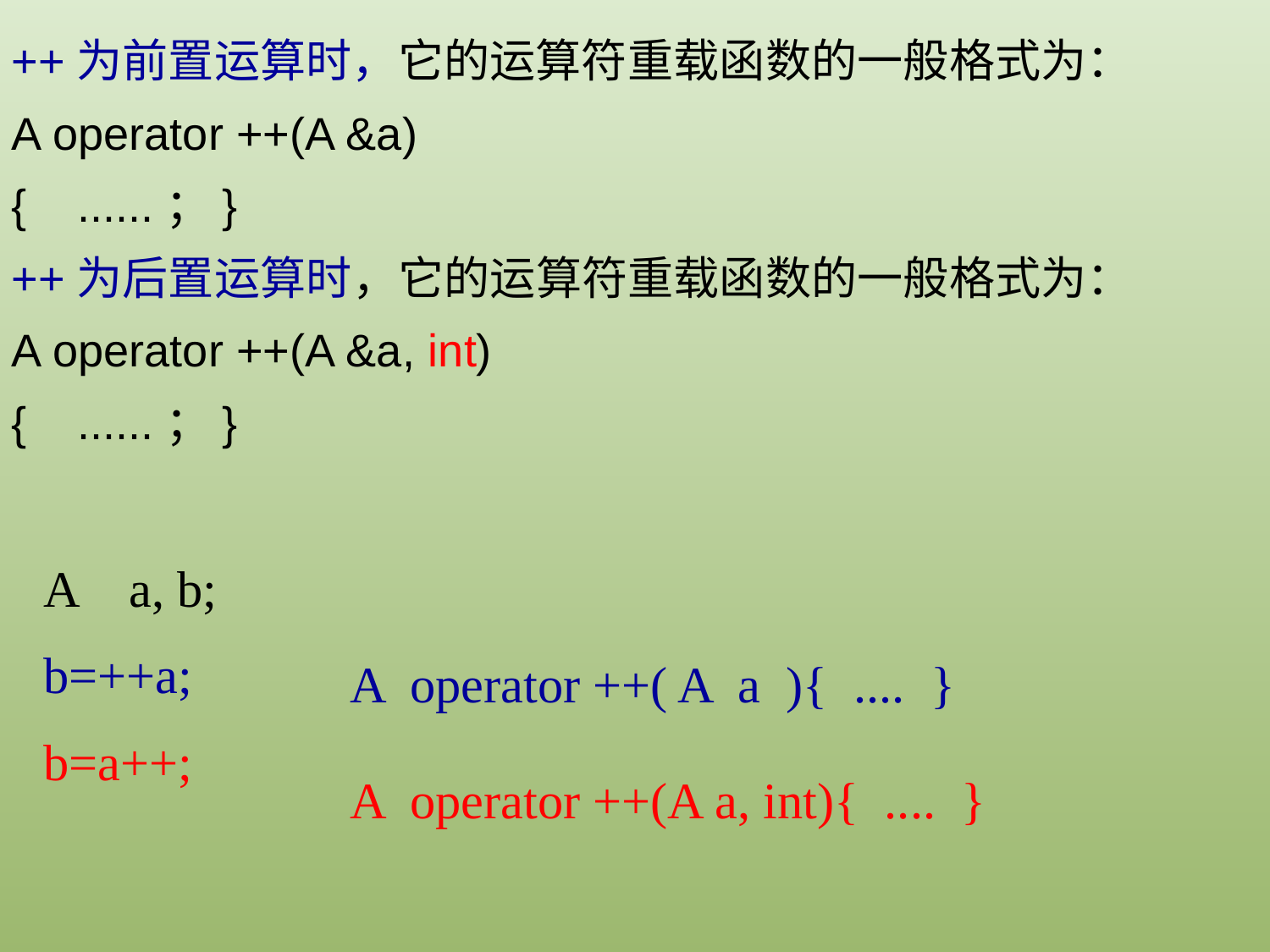

++为前置运算时，它的运算符重载函数的一般格式为：
A operator ++(A &a)
{    ......；}
++为后置运算时，它的运算符重载函数的一般格式为：
A operator ++(A &a, int)
{    ......；}
A    a, b;
b=++a;
b=a++;
A  operator ++( A  a  ){  ....  }
A  operator ++(A a, int){  ....  }
863